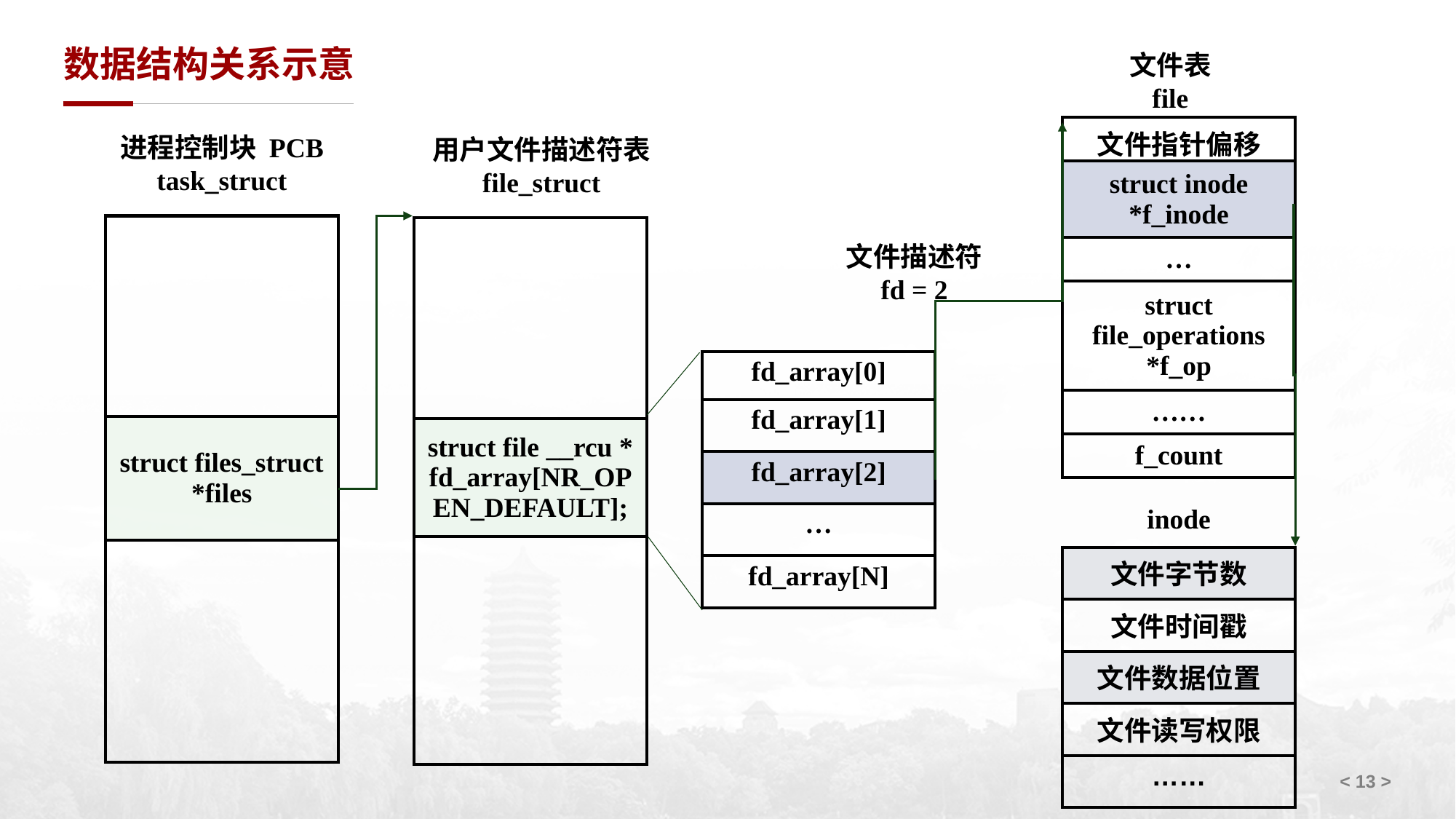

# 数据结构关系示意
文件表
file

| 文件指针偏移 |
| --- |
| struct inode \*f\_inode |
| … |
| struct file\_operations \*f\_op |
| …… |
| f\_count |
进程控制块 PCB
task_struct
用户文件描述符表
file_struct

|  |
| --- |
| struct files\_struct \*files |
|  |
|  |
| --- |
| struct file \_\_rcu \* fd\_array[NR\_OPEN\_DEFAULT]; |
|  |
文件描述符
fd = 2
| fd\_array[0] |
| --- |
| fd\_array[1] |
| fd\_array[2] |
| … |
| fd\_array[N] |

inode
| 文件字节数 |
| --- |
| 文件时间戳 |
| 文件数据位置 |
| 文件读写权限 |
| …… |
< 13 >